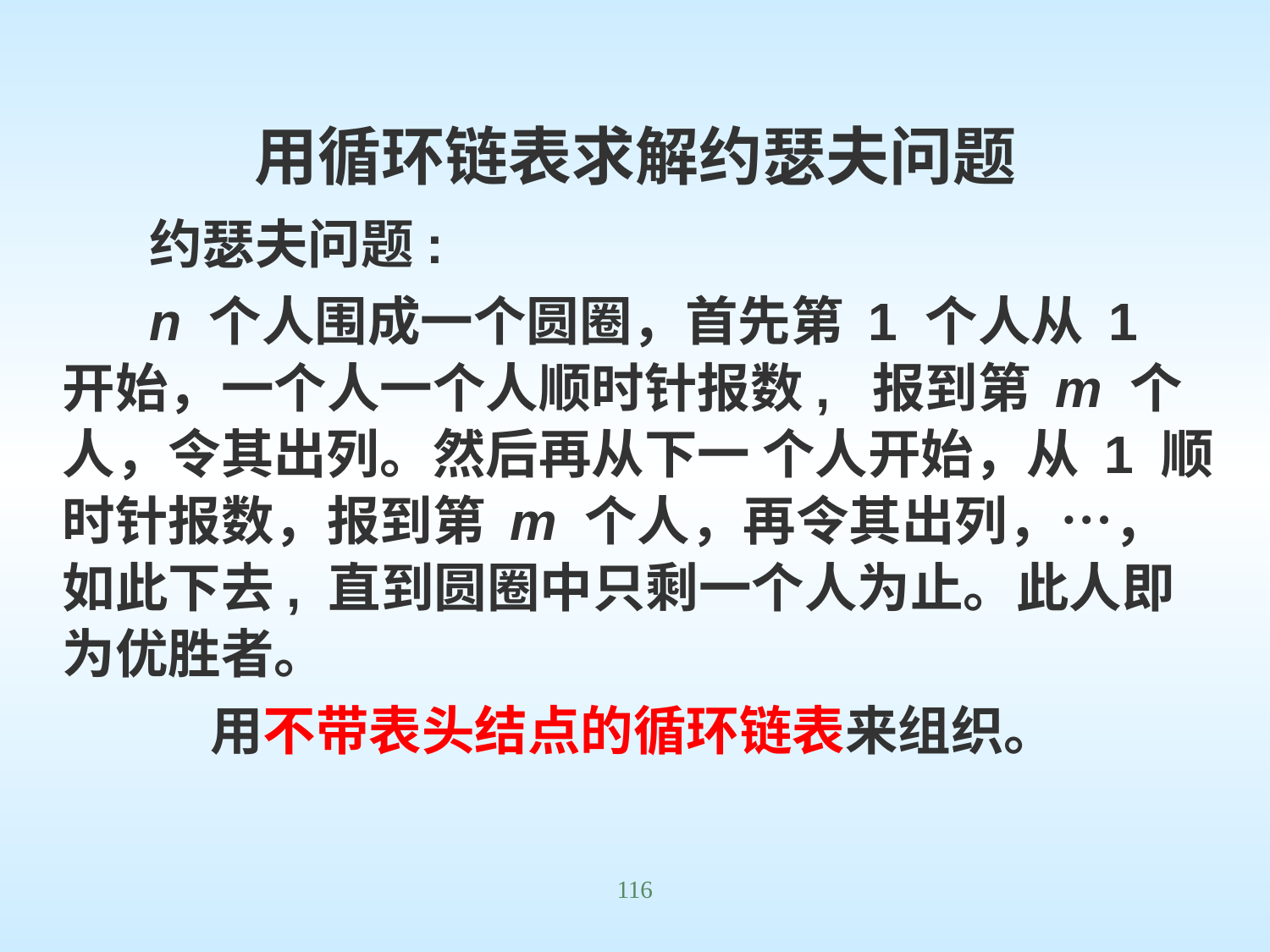

# 用循环链表求解约瑟夫问题
约瑟夫问题:
n 个人围成一个圆圈，首先第 1 个人从 1 开始，一个人一个人顺时针报数,  报到第 m 个人，令其出列。然后再从下一 个人开始，从 1 顺时针报数，报到第 m 个人，再令其出列，…，如此下去, 直到圆圈中只剩一个人为止。此人即为优胜者。
    用不带表头结点的循环链表来组织。
116